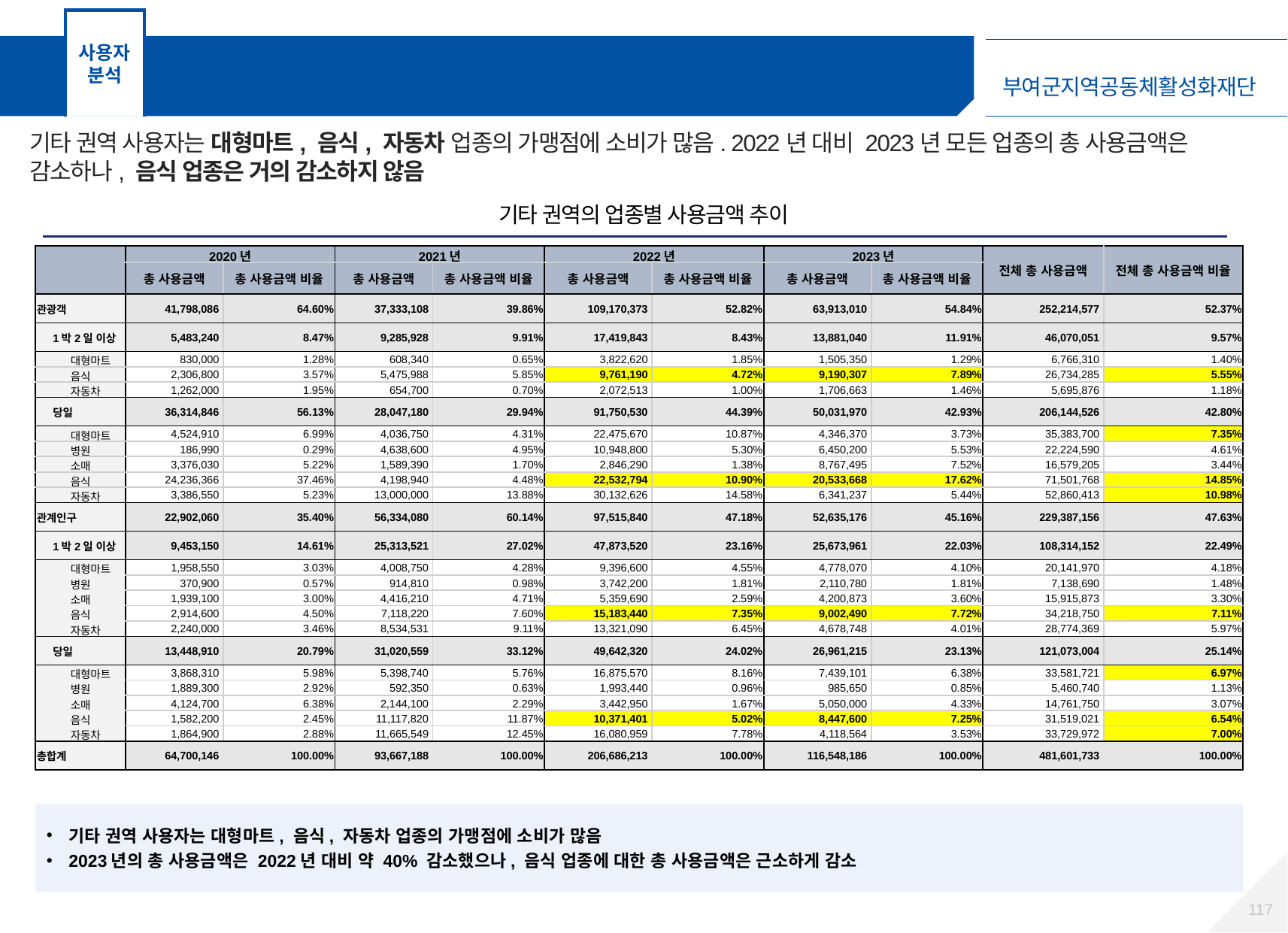

사용자 분석
기타 권역 분석 – 업종별 사용금액 추이
기타 권역 사용자는 대형마트, 음식, 자동차 업종의 가맹점에 소비가 많음. 2022년 대비 2023년 모든 업종의 총 사용금액은 감소하나, 음식 업종은 거의 감소하지 않음
기타 권역의 업종별 사용금액 추이
|  | 2020년 |  | 2021년 |  | 2022년 |  | 2023년 |  | 전체 총 사용금액 | 전체 총 사용금액 비율 |
| --- | --- | --- | --- | --- | --- | --- | --- | --- | --- | --- |
| 행 레이블 | 총 사용금액 | 총 사용금액 비율 | 총 사용금액 | 총 사용금액 비율 | 총 사용금액 | 총 사용금액 비율 | 총 사용금액 | 총 사용금액 비율 |  |  |
| 관광객 | 41,798,086 | 64.60% | 37,333,108 | 39.86% | 109,170,373 | 52.82% | 63,913,010 | 54.84% | 252,214,577 | 52.37% |
| 1박2일 이상 | 5,483,240 | 8.47% | 9,285,928 | 9.91% | 17,419,843 | 8.43% | 13,881,040 | 11.91% | 46,070,051 | 9.57% |
| 대형마트 | 830,000 | 1.28% | 608,340 | 0.65% | 3,822,620 | 1.85% | 1,505,350 | 1.29% | 6,766,310 | 1.40% |
| 음식 | 2,306,800 | 3.57% | 5,475,988 | 5.85% | 9,761,190 | 4.72% | 9,190,307 | 7.89% | 26,734,285 | 5.55% |
| 자동차 | 1,262,000 | 1.95% | 654,700 | 0.70% | 2,072,513 | 1.00% | 1,706,663 | 1.46% | 5,695,876 | 1.18% |
| 당일 | 36,314,846 | 56.13% | 28,047,180 | 29.94% | 91,750,530 | 44.39% | 50,031,970 | 42.93% | 206,144,526 | 42.80% |
| 대형마트 | 4,524,910 | 6.99% | 4,036,750 | 4.31% | 22,475,670 | 10.87% | 4,346,370 | 3.73% | 35,383,700 | 7.35% |
| 병원 | 186,990 | 0.29% | 4,638,600 | 4.95% | 10,948,800 | 5.30% | 6,450,200 | 5.53% | 22,224,590 | 4.61% |
| 소매 | 3,376,030 | 5.22% | 1,589,390 | 1.70% | 2,846,290 | 1.38% | 8,767,495 | 7.52% | 16,579,205 | 3.44% |
| 음식 | 24,236,366 | 37.46% | 4,198,940 | 4.48% | 22,532,794 | 10.90% | 20,533,668 | 17.62% | 71,501,768 | 14.85% |
| 자동차 | 3,386,550 | 5.23% | 13,000,000 | 13.88% | 30,132,626 | 14.58% | 6,341,237 | 5.44% | 52,860,413 | 10.98% |
| 관계인구 | 22,902,060 | 35.40% | 56,334,080 | 60.14% | 97,515,840 | 47.18% | 52,635,176 | 45.16% | 229,387,156 | 47.63% |
| 1박2일 이상 | 9,453,150 | 14.61% | 25,313,521 | 27.02% | 47,873,520 | 23.16% | 25,673,961 | 22.03% | 108,314,152 | 22.49% |
| 대형마트 | 1,958,550 | 3.03% | 4,008,750 | 4.28% | 9,396,600 | 4.55% | 4,778,070 | 4.10% | 20,141,970 | 4.18% |
| 병원 | 370,900 | 0.57% | 914,810 | 0.98% | 3,742,200 | 1.81% | 2,110,780 | 1.81% | 7,138,690 | 1.48% |
| 소매 | 1,939,100 | 3.00% | 4,416,210 | 4.71% | 5,359,690 | 2.59% | 4,200,873 | 3.60% | 15,915,873 | 3.30% |
| 음식 | 2,914,600 | 4.50% | 7,118,220 | 7.60% | 15,183,440 | 7.35% | 9,002,490 | 7.72% | 34,218,750 | 7.11% |
| 자동차 | 2,240,000 | 3.46% | 8,534,531 | 9.11% | 13,321,090 | 6.45% | 4,678,748 | 4.01% | 28,774,369 | 5.97% |
| 당일 | 13,448,910 | 20.79% | 31,020,559 | 33.12% | 49,642,320 | 24.02% | 26,961,215 | 23.13% | 121,073,004 | 25.14% |
| 대형마트 | 3,868,310 | 5.98% | 5,398,740 | 5.76% | 16,875,570 | 8.16% | 7,439,101 | 6.38% | 33,581,721 | 6.97% |
| 병원 | 1,889,300 | 2.92% | 592,350 | 0.63% | 1,993,440 | 0.96% | 985,650 | 0.85% | 5,460,740 | 1.13% |
| 소매 | 4,124,700 | 6.38% | 2,144,100 | 2.29% | 3,442,950 | 1.67% | 5,050,000 | 4.33% | 14,761,750 | 3.07% |
| 음식 | 1,582,200 | 2.45% | 11,117,820 | 11.87% | 10,371,401 | 5.02% | 8,447,600 | 7.25% | 31,519,021 | 6.54% |
| 자동차 | 1,864,900 | 2.88% | 11,665,549 | 12.45% | 16,080,959 | 7.78% | 4,118,564 | 3.53% | 33,729,972 | 7.00% |
| 총합계 | 64,700,146 | 100.00% | 93,667,188 | 100.00% | 206,686,213 | 100.00% | 116,548,186 | 100.00% | 481,601,733 | 100.00% |
기타 권역 사용자는 대형마트, 음식, 자동차 업종의 가맹점에 소비가 많음
2023년의 총 사용금액은 2022년 대비 약 40% 감소했으나, 음식 업종에 대한 총 사용금액은 근소하게 감소
117